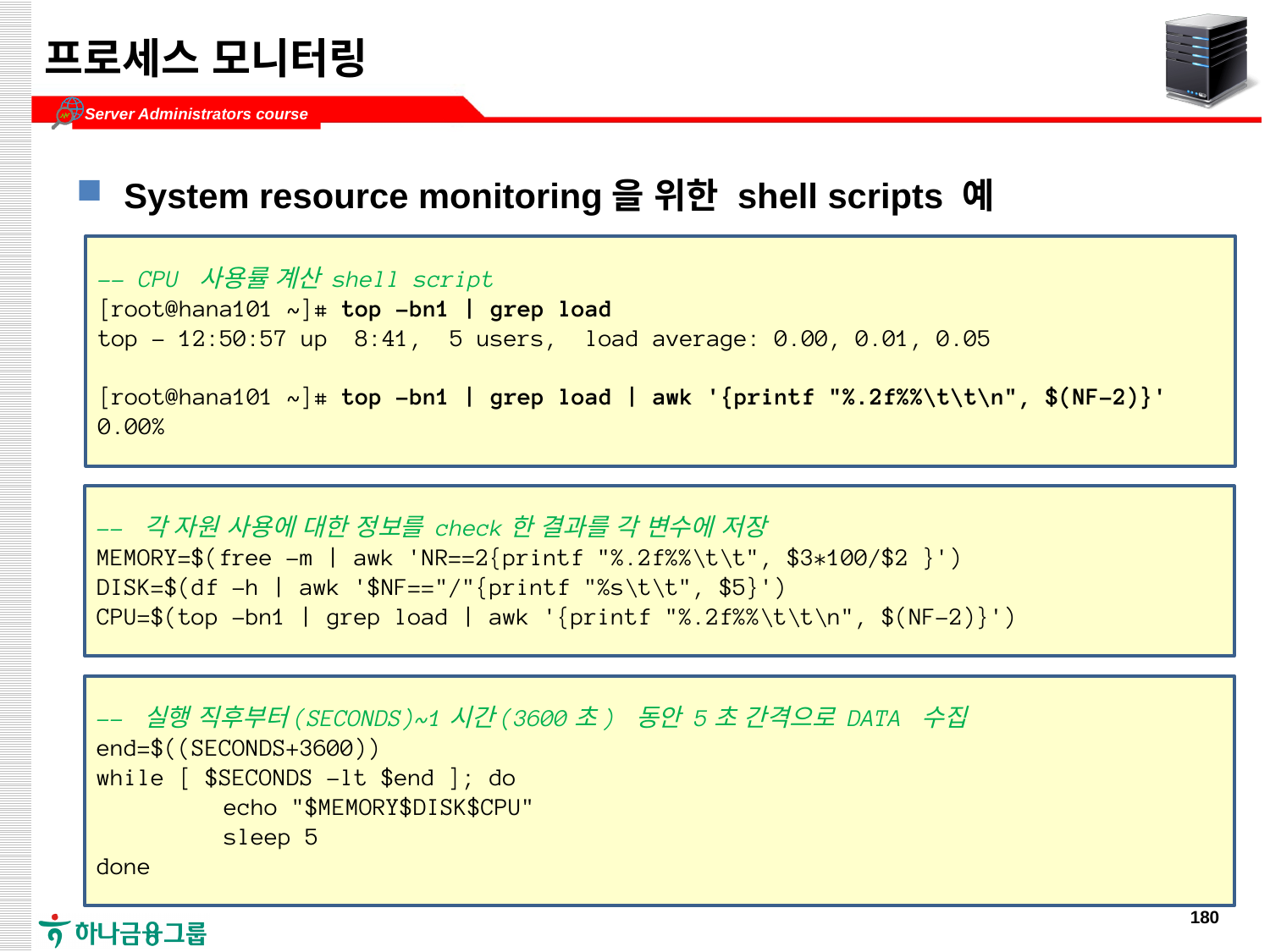

# 프로세스 모니터링
System resource monitoring을 위한 shell scripts 예

-- CPU 사용률 계산 shell script
[root@hana101 ~]# top -bn1 | grep load
top - 12:50:57 up  8:41,  5 users,  load average: 0.00, 0.01, 0.05

[root@hana101 ~]# top -bn1 | grep load | awk '{printf "%.2f%%\t\t\n", $(NF-2)}'
0.00%
-- 각 자원 사용에 대한 정보를 check한 결과를 각 변수에 저장
MEMORY=$(free -m | awk 'NR==2{printf "%.2f%%\t\t", $3*100/$2 }')
DISK=$(df -h | awk '$NF=="/"{printf "%s\t\t", $5}')
CPU=$(top -bn1 | grep load | awk '{printf "%.2f%%\t\t\n", $(NF-2)}')
-- 실행 직후부터(SECONDS)~1시간(3600초) 동안 5초 간격으로 DATA 수집
end=$((SECONDS+3600))
while [ $SECONDS -lt $end ]; do
	echo "$MEMORY$DISK$CPU"
	sleep 5
done